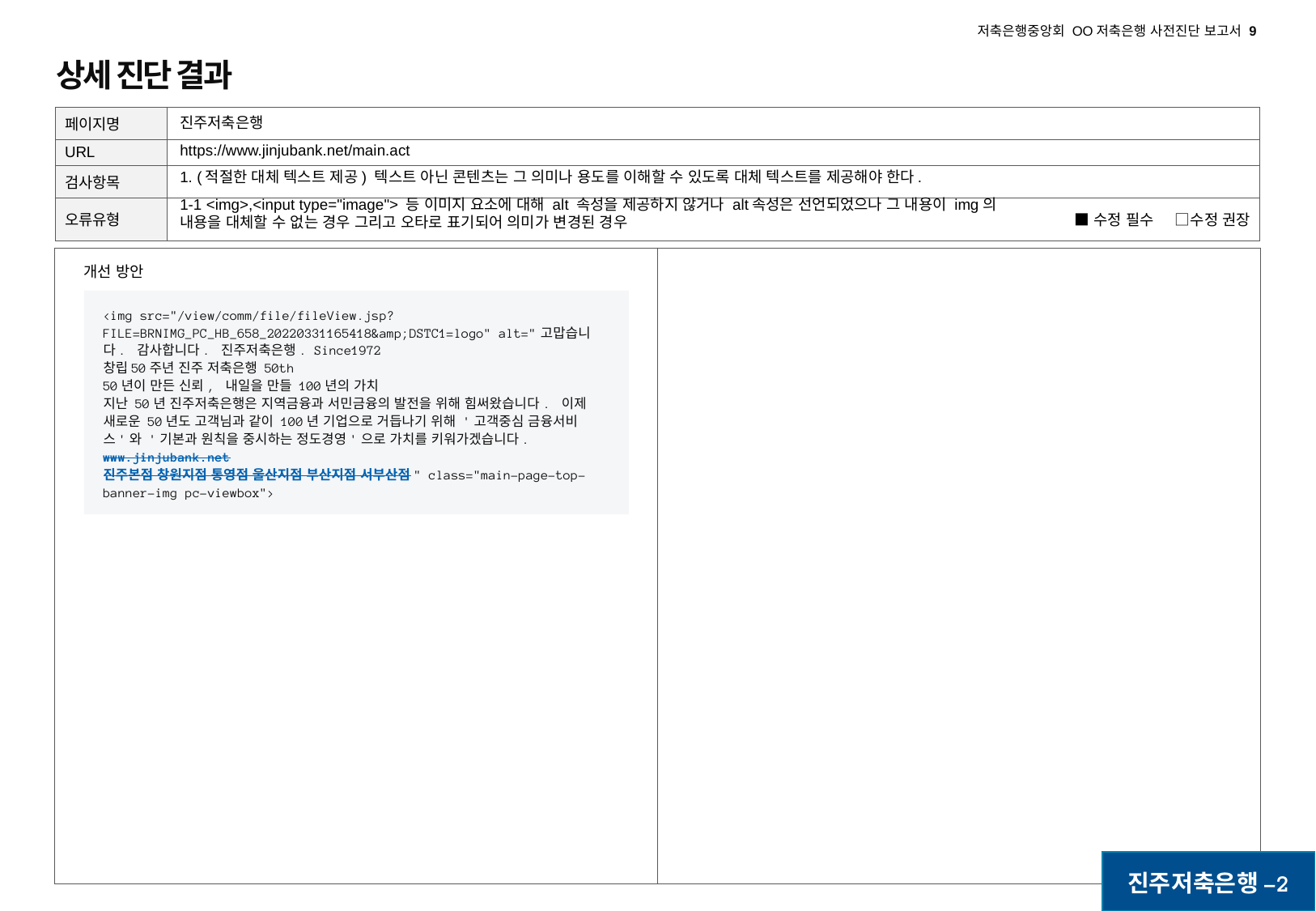

# 상세 진단 결과
진주저축은행
https://www.jinjubank.net/main.act
1. (적절한 대체 텍스트 제공) 텍스트 아닌 콘텐츠는 그 의미나 용도를 이해할 수 있도록 대체 텍스트를 제공해야 한다.
1-1 <img>,<input type="image"> 등 이미지 요소에 대해 alt 속성을 제공하지 않거나 alt속성은 선언되었으나 그 내용이 img의 내용을 대체할 수 없는 경우 그리고 오타로 표기되어 의미가 변경된 경우
개선 방안
<img src="/view/comm/file/fileView.jsp?FILE=BRNIMG_PC_HB_658_20220331165418&amp;DSTC1=logo" alt="고맙습니다. 감사합니다. 진주저축은행. Since1972
창립50주년 진주 저축은행 50th
50년이 만든 신뢰, 내일을 만들 100년의 가치
지난 50년 진주저축은행은 지역금융과 서민금융의 발전을 위해 힘써왔습니다. 이제 새로운 50년도 고객님과 같이 100년 기업으로 거듭나기 위해 '고객중심 금융서비스'와 '기본과 원칙을 중시하는 정도경영'으로 가치를 키워가겠습니다.
www.jinjubank.net
진주본점 창원지점 통영점 울산지점 부산지점 서부산점" class="main-page-top-banner-img pc-viewbox">
진주저축은행-2